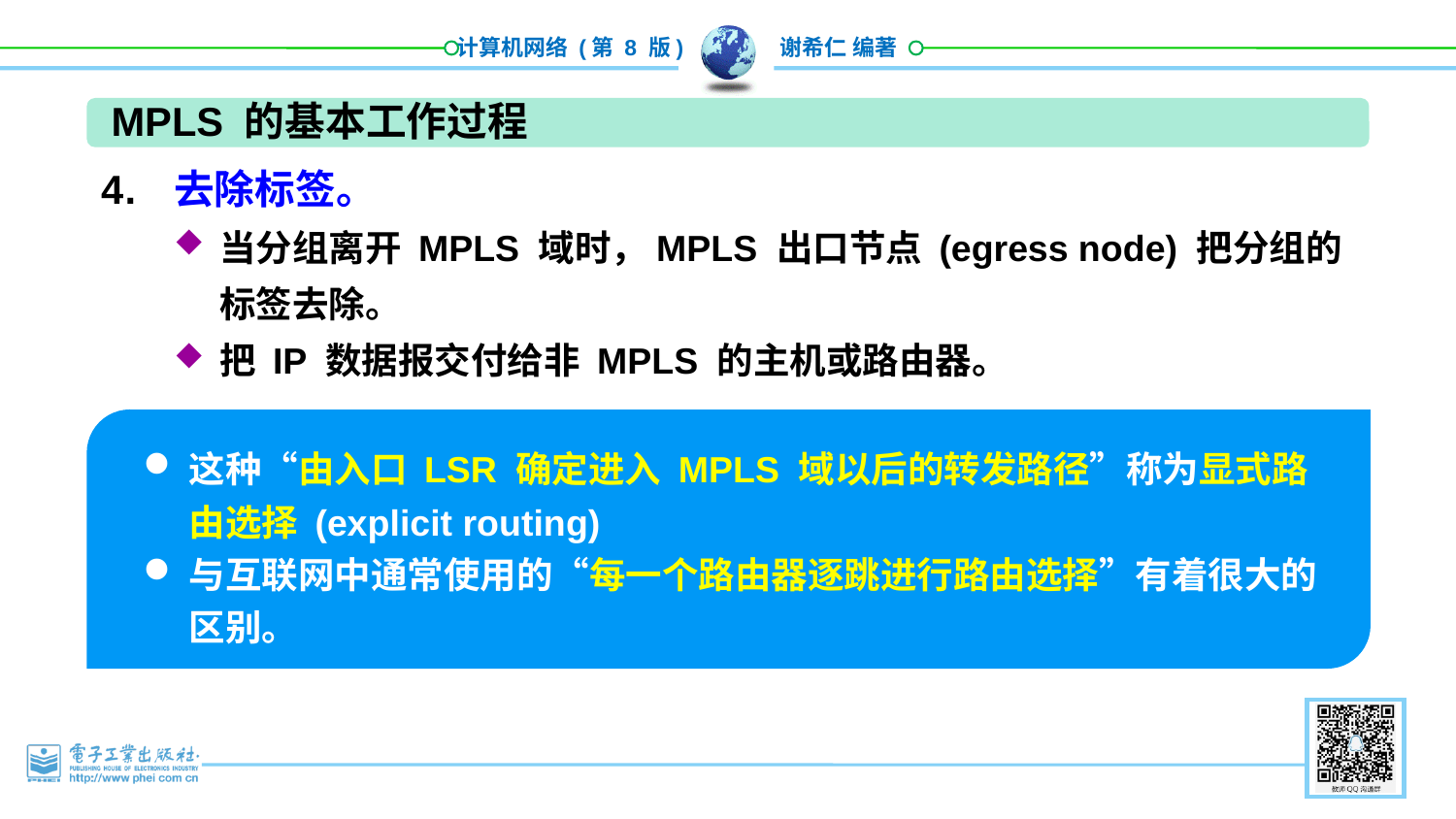

MPLS 的基本工作过程

去除标签。
当分组离开 MPLS 域时，MPLS 出口节点 (egress node) 把分组的标签去除。
把 IP 数据报交付给非 MPLS 的主机或路由器。

这种“由入口 LSR 确定进入 MPLS 域以后的转发路径”称为显式路由选择 (explicit routing)
与互联网中通常使用的“每一个路由器逐跳进行路由选择”有着很大的区别。